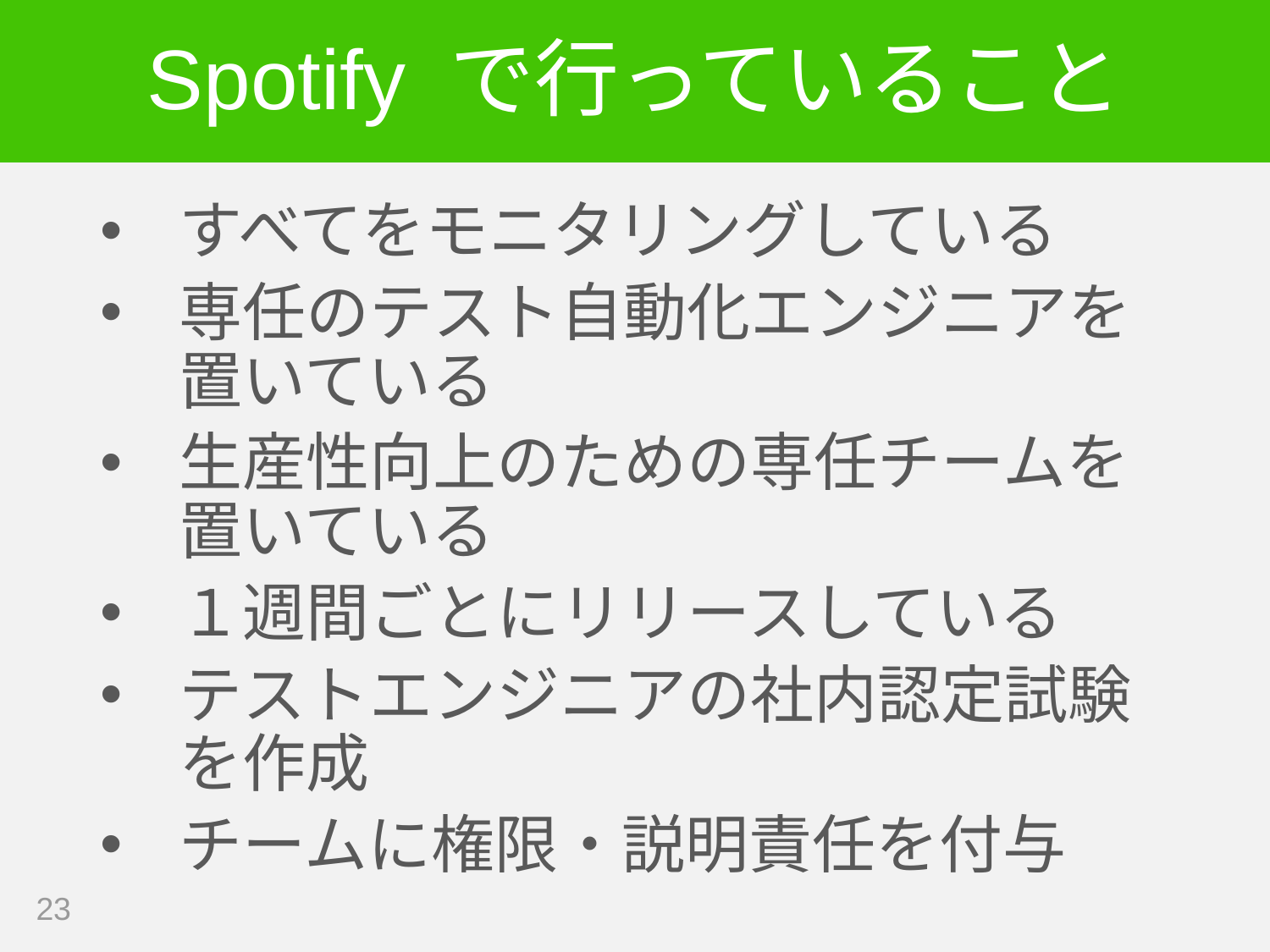

# Spotify で行っていること
すべてをモニタリングしている
専任のテスト自動化エンジニアを
置いている
生産性向上のための専任チームを
置いている
１週間ごとにリリースしている
テストエンジニアの社内認定試験
を作成
チームに権限・説明責任を付与
23